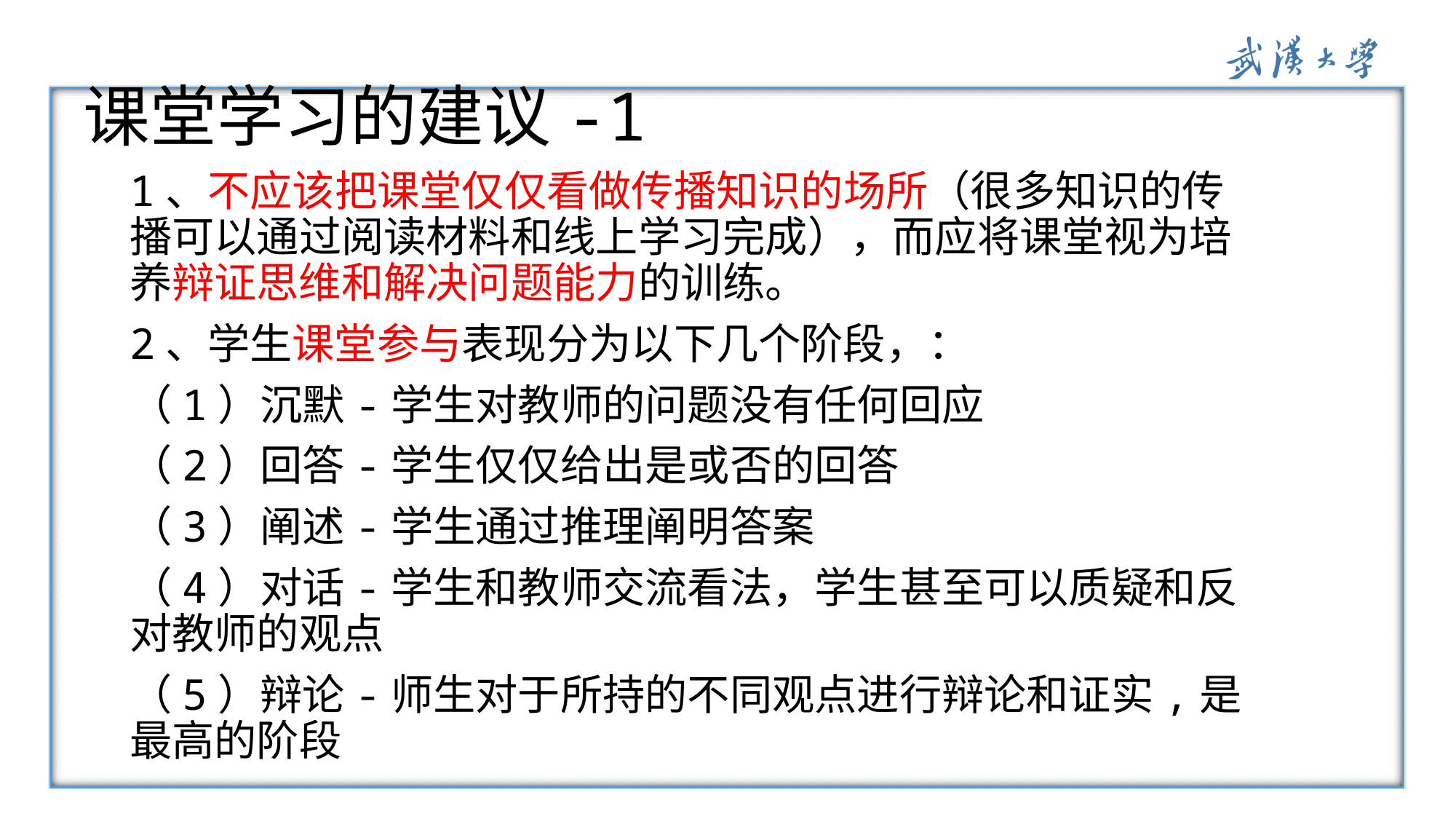

# 课堂学习的建议-1
1、不应该把课堂仅仅看做传播知识的场所（很多知识的传播可以通过阅读材料和线上学习完成），而应将课堂视为培养辩证思维和解决问题能力的训练。
2、学生课堂参与表现分为以下几个阶段，：
（1）沉默-学生对教师的问题没有任何回应
（2）回答-学生仅仅给出是或否的回答
（3）阐述-学生通过推理阐明答案
（4）对话-学生和教师交流看法，学生甚至可以质疑和反对教师的观点
（5）辩论-师生对于所持的不同观点进行辩论和证实,是最高的阶段